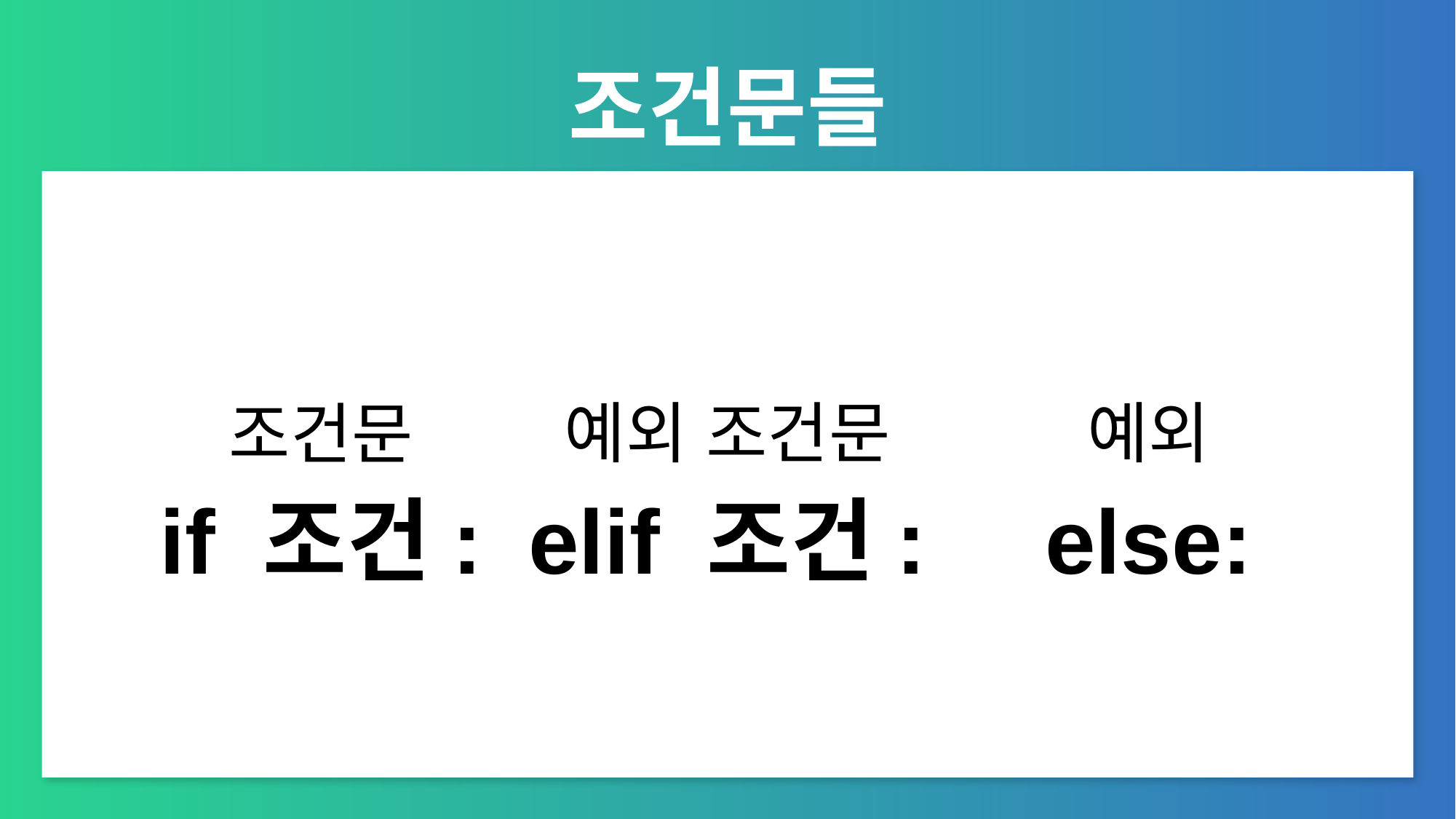

# 조건문들
예외
else:
예외 조건문
elif 조건:
조건문
if 조건: